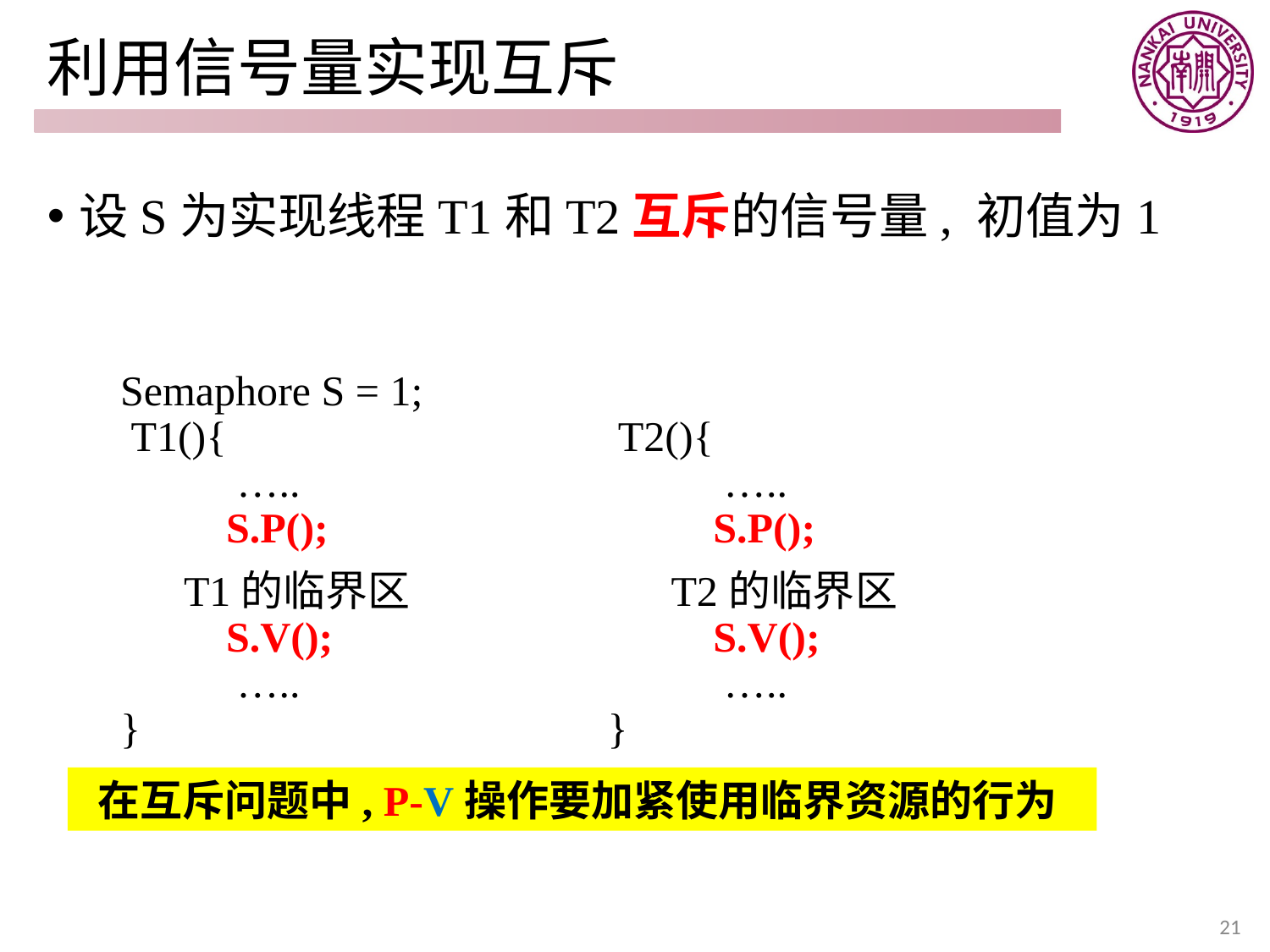

# 利用信号量实现互斥
设S为实现线程T1和T2互斥的信号量, 初值为1

Semaphore S = 1;
 T1(){
           …..
          S.P();
      T1的临界区
          S.V();
           …..
}

Semaphore S = 1;
 T2(){
           …..
          S.P();
      T2的临界区
          S.V();
           …..
}

在互斥问题中, P-V操作要加紧使用临界资源的行为
21